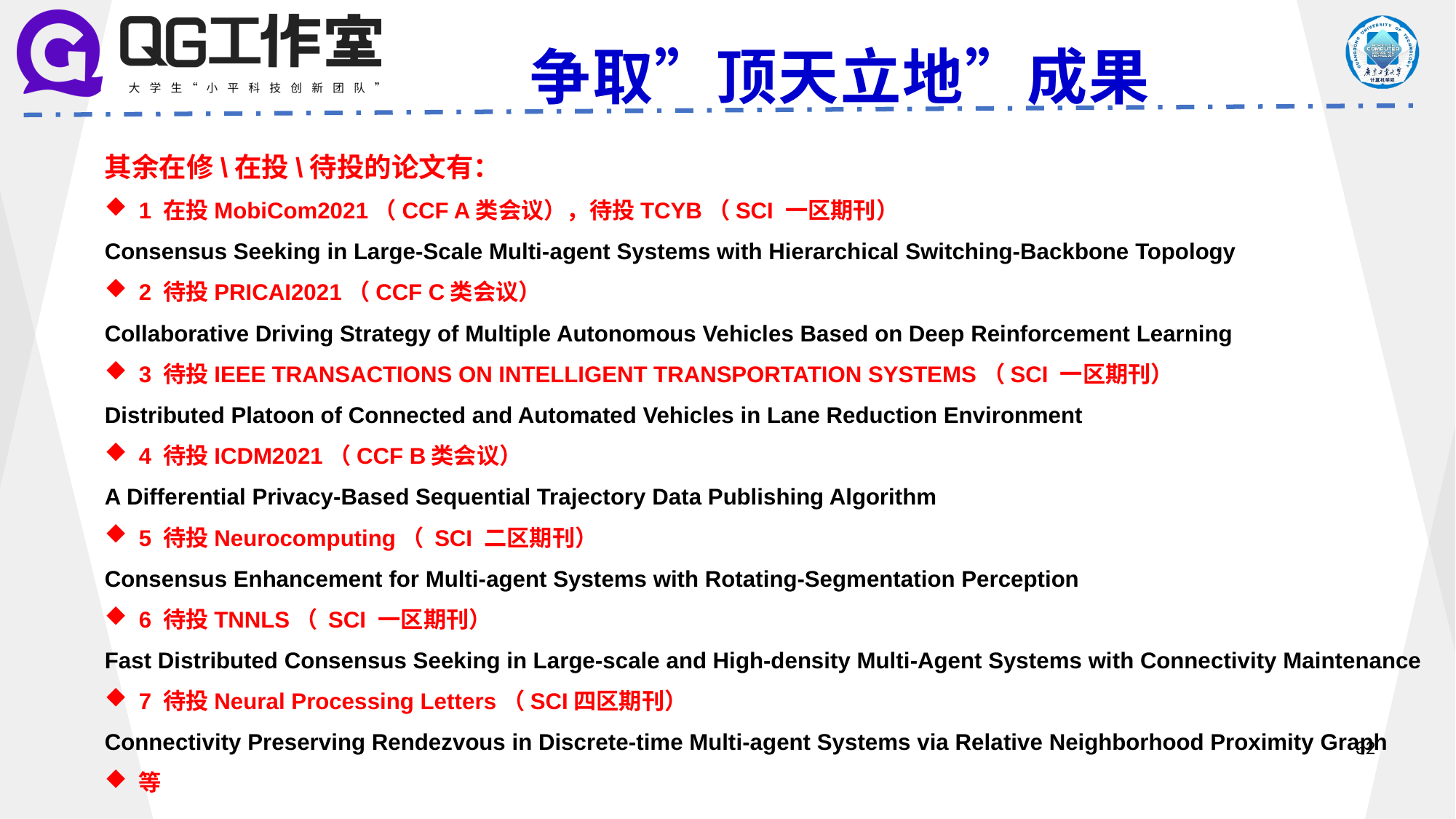

争取”顶天立地”成果

其余在修\在投\待投的论文有：
1 在投MobiCom2021（CCF A类会议），待投TCYB（SCI 一区期刊）
Consensus Seeking in Large-Scale Multi-agent Systems with Hierarchical Switching-Backbone Topology
2 待投PRICAI2021（CCF C类会议）
Collaborative Driving Strategy of Multiple Autonomous Vehicles Based on Deep Reinforcement Learning
3 待投IEEE TRANSACTIONS ON INTELLIGENT TRANSPORTATION SYSTEMS（SCI 一区期刊）
Distributed Platoon of Connected and Automated Vehicles in Lane Reduction Environment
4 待投ICDM2021（CCF B类会议）
A Differential Privacy-Based Sequential Trajectory Data Publishing Algorithm
5 待投Neurocomputing（ SCI 二区期刊）
Consensus Enhancement for Multi-agent Systems with Rotating-Segmentation Perception
6 待投TNNLS（ SCI 一区期刊）
Fast Distributed Consensus Seeking in Large-scale and High-density Multi-Agent Systems with Connectivity Maintenance
7 待投Neural Processing Letters（SCI四区期刊）
Connectivity Preserving Rendezvous in Discrete-time Multi-agent Systems via Relative Neighborhood Proximity Graph
等